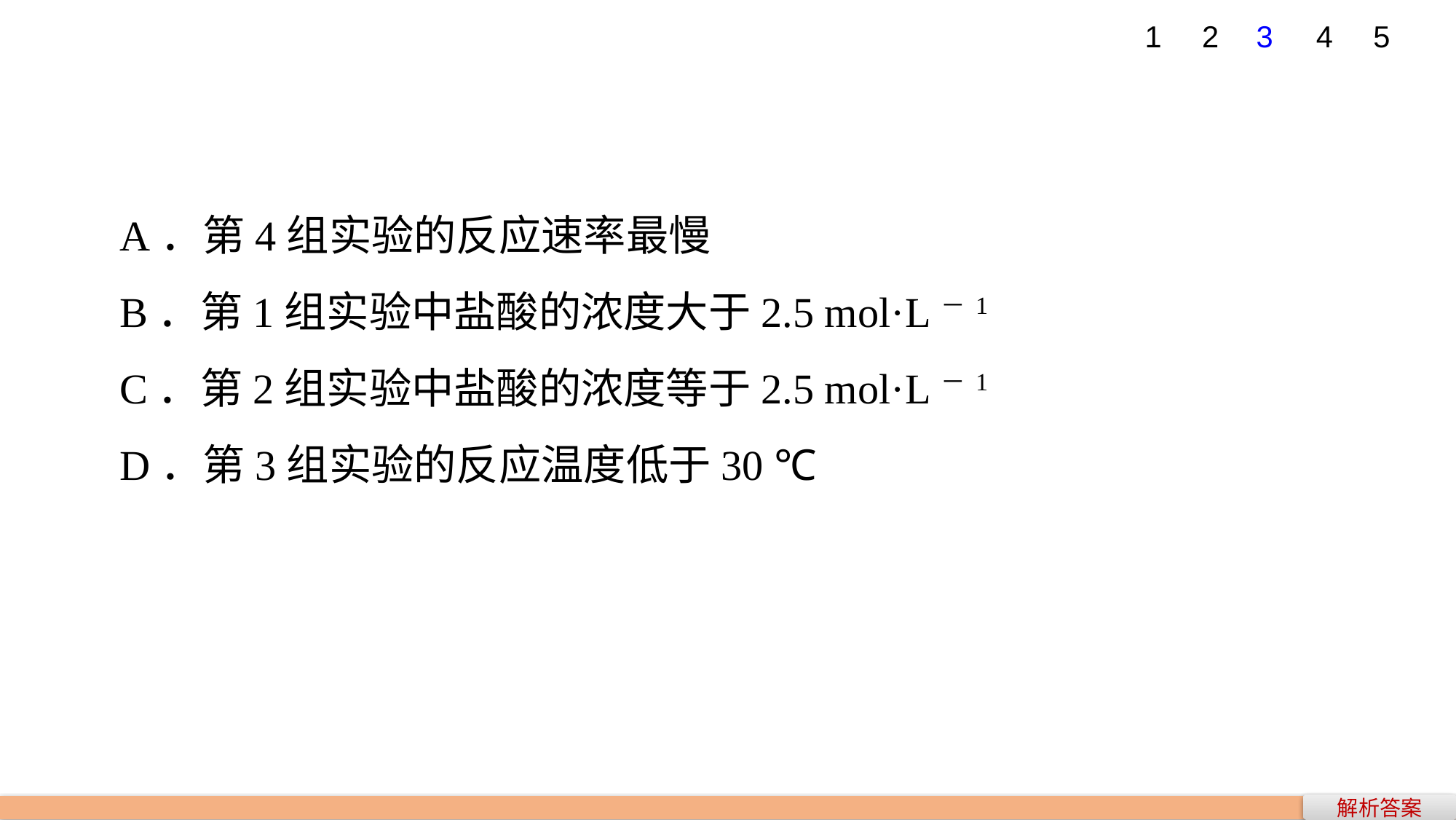

1
2
3
4
5
A．第4组实验的反应速率最慢
B．第1组实验中盐酸的浓度大于2.5 mol·L－1
C．第2组实验中盐酸的浓度等于2.5 mol·L－1
D．第3组实验的反应温度低于30 ℃
解析答案